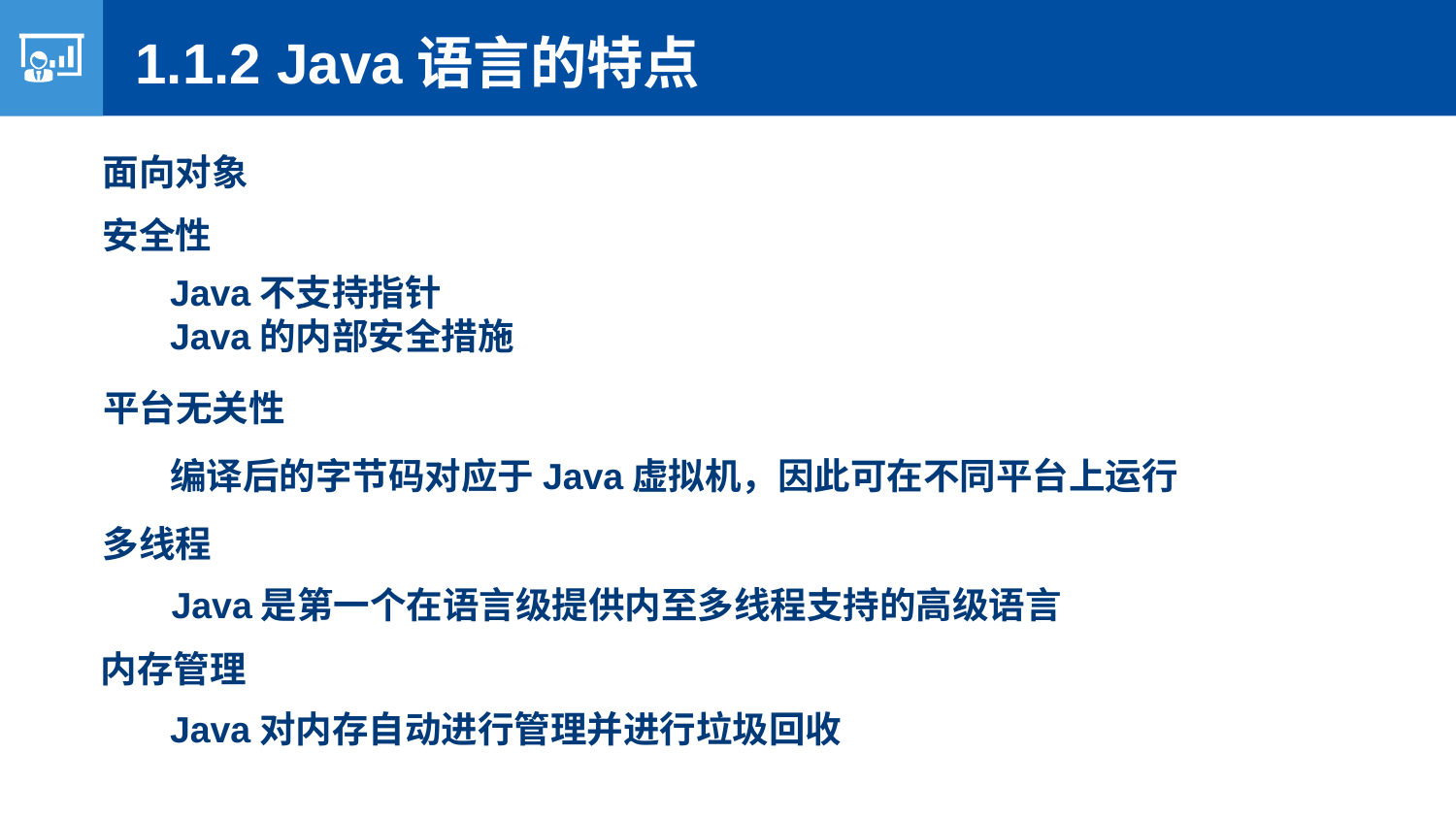

1.1.2 Java语言的特点
面向对象
安全性
Java不支持指针
Java的内部安全措施
平台无关性
编译后的字节码对应于Java虚拟机，因此可在不同平台上运行
多线程
Java是第一个在语言级提供内至多线程支持的高级语言
内存管理
Java对内存自动进行管理并进行垃圾回收